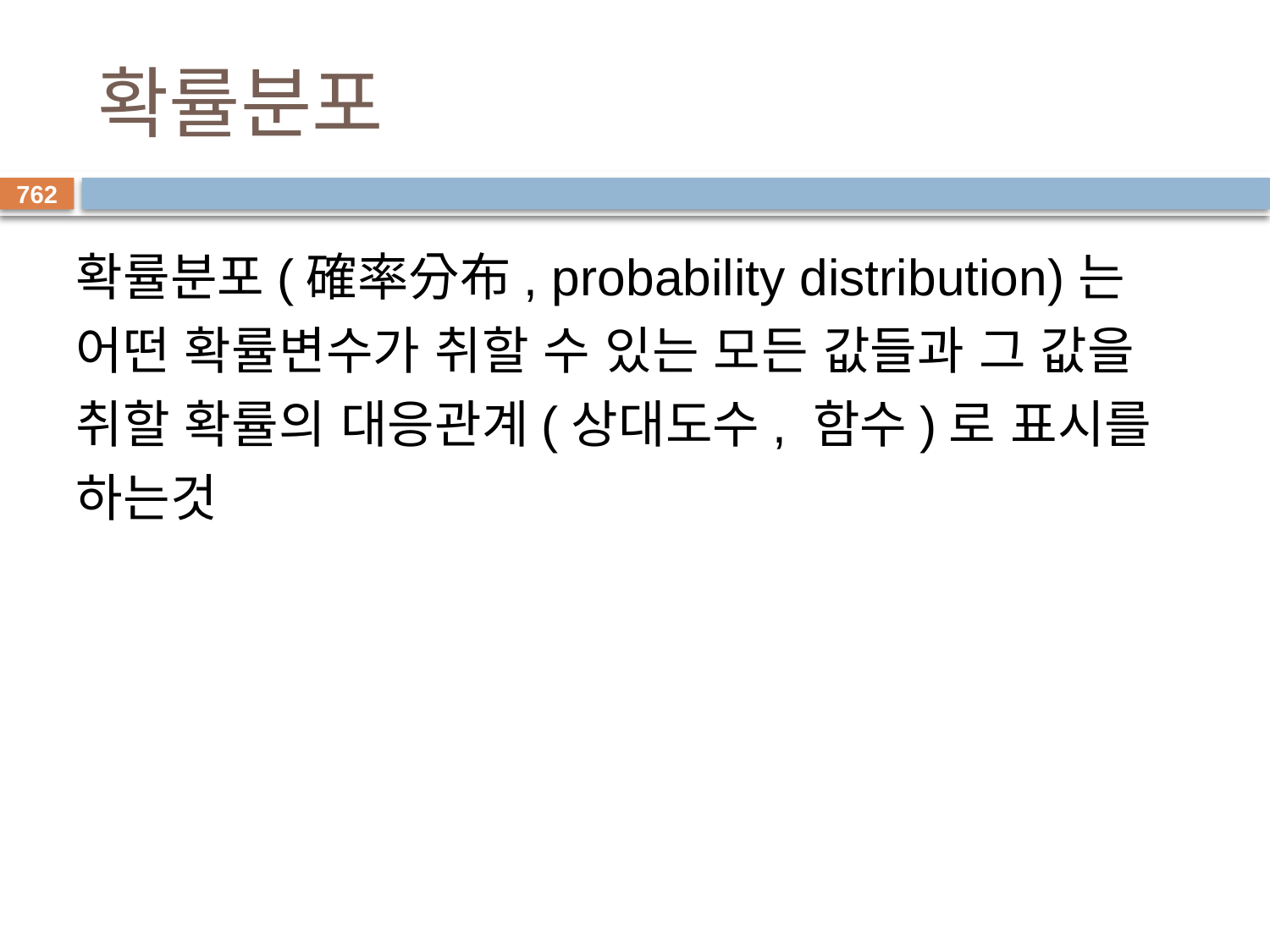

# 확률분포
762
확률분포(確率分布, probability distribution)는 어떤 확률변수가 취할 수 있는 모든 값들과 그 값을 취할 확률의 대응관계(상대도수, 함수)로 표시를 하는것